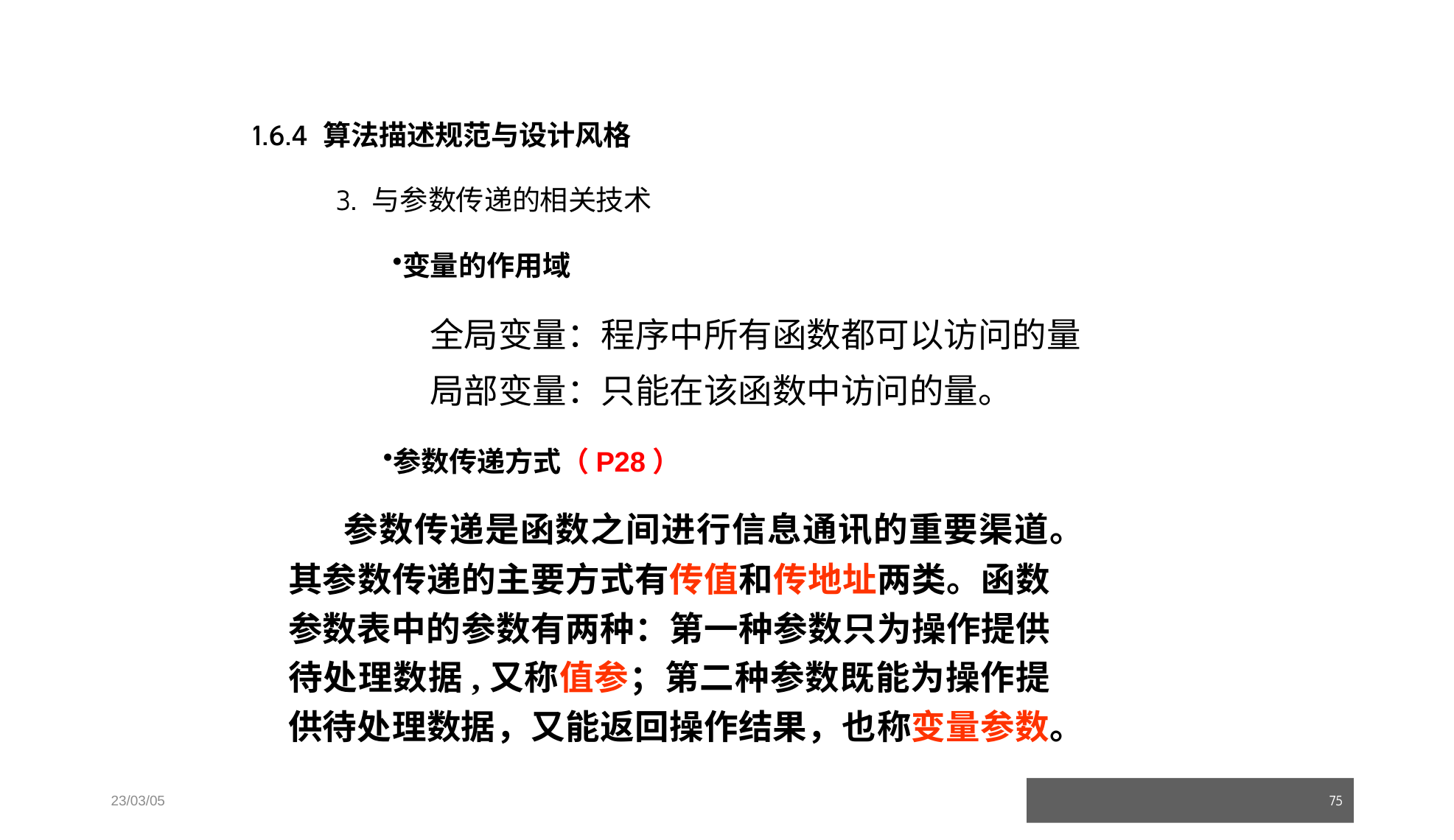

1.6.4 算法描述规范与设计风格
3. 与参数传递的相关技术
变量的作用域
全局变量：程序中所有函数都可以访问的量
局部变量：只能在该函数中访问的量。
参数传递方式（P28）
     参数传递是函数之间进行信息通讯的重要渠道。其参数传递的主要方式有传值和传地址两类。函数参数表中的参数有两种：第一种参数只为操作提供待处理数据,又称值参；第二种参数既能为操作提供待处理数据，又能返回操作结果，也称变量参数。
23/03/05
75